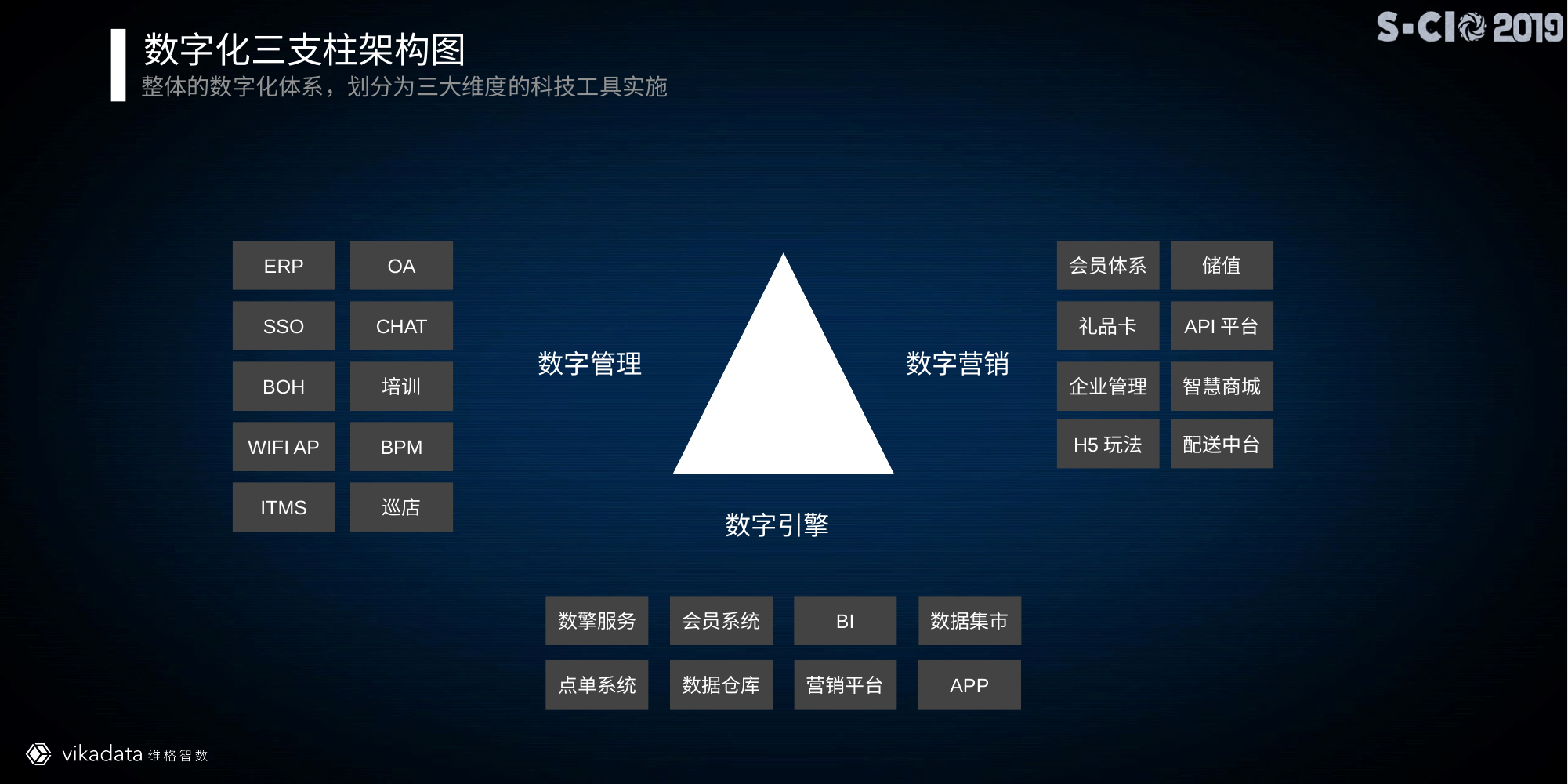

数字化三支柱架构图

整体的数字化体系，划分为三大维度的科技工具实施
ERP
OA
会员体系
储值

SSO
CHAT
礼品卡
API平台
数字管理
数字营销
BOH
培训
企业管理
智慧商城
H5玩法
配送中台
WIFI AP
BPM
ITMS
巡店
数字引擎
数擎服务
会员系统
BI
数据集市
点单系统
数据仓库
营销平台
APP